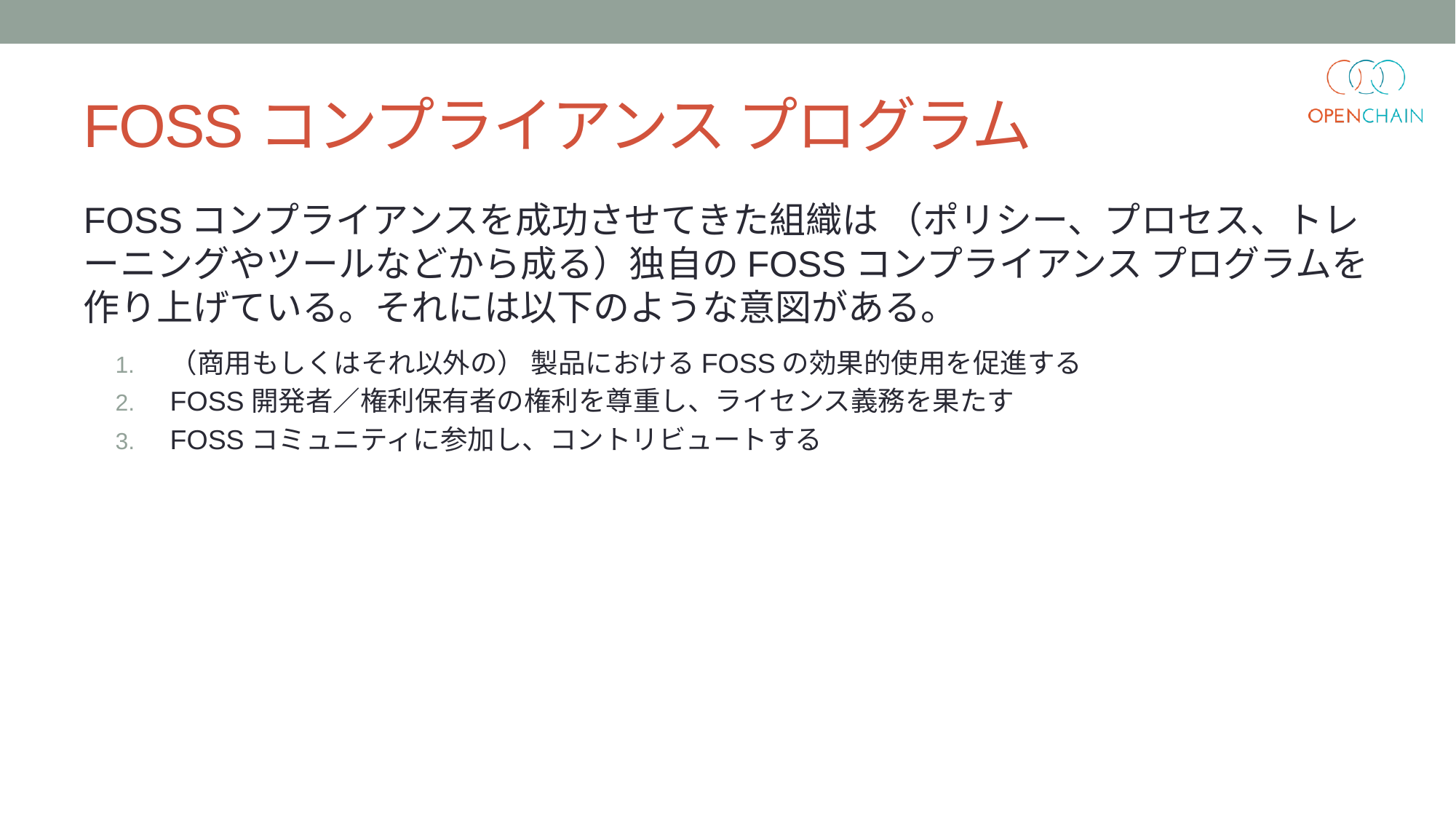

# FOSSコンプライアンス プログラム
FOSSコンプライアンスを成功させてきた組織は （ポリシー、プロセス、トレーニングやツールなどから成る）独自のFOSSコンプライアンス プログラムを作り上げている。それには以下のような意図がある。
（商用もしくはそれ以外の） 製品におけるFOSSの効果的使用を促進する
FOSS開発者／権利保有者の権利を尊重し、ライセンス義務を果たす
FOSSコミュニティに参加し、コントリビュートする